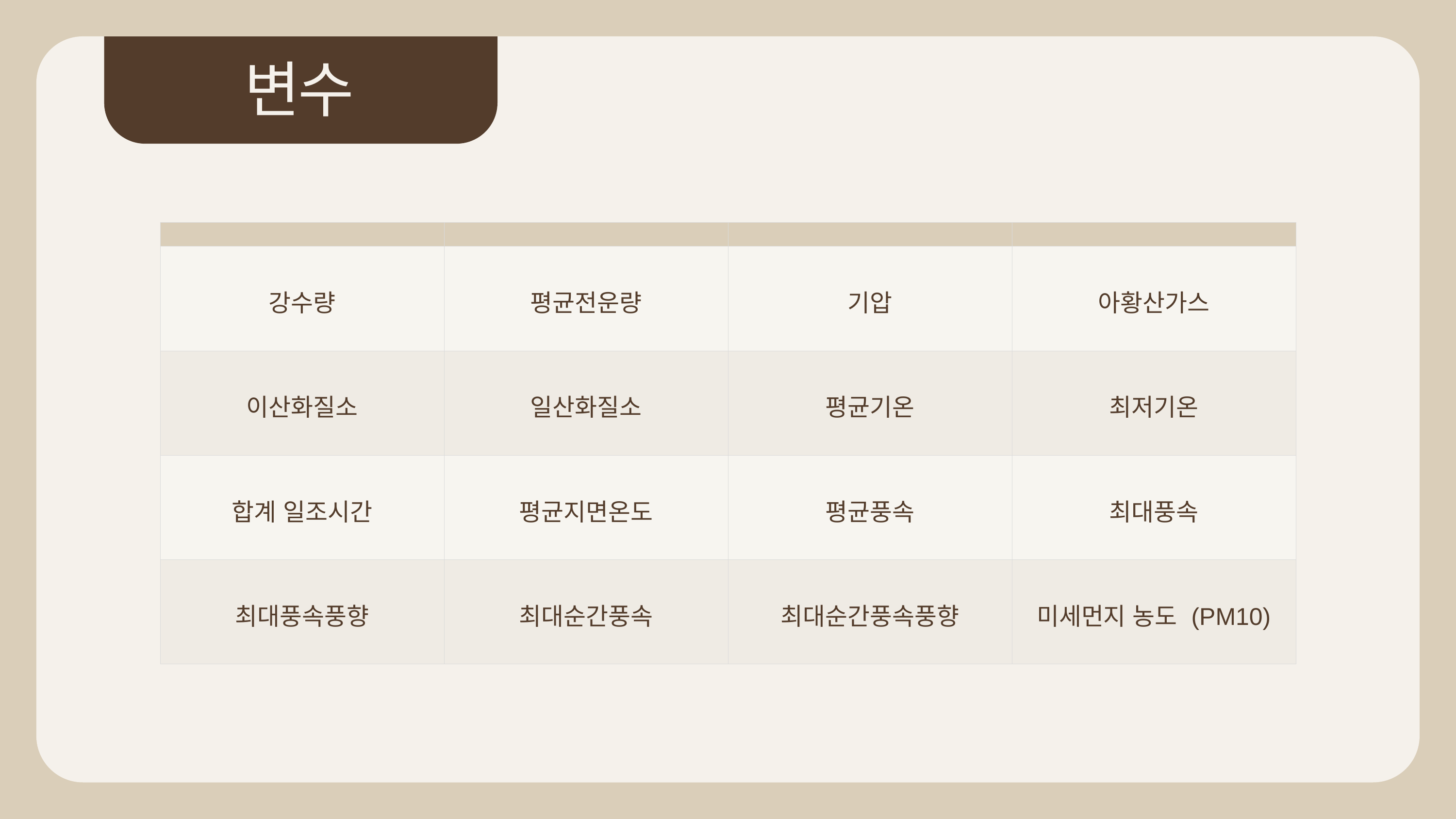

변수

|  |  |  |  |
| --- | --- | --- | --- |
| 강수량 | 평균전운량 | 기압 | 아황산가스 |
| 이산화질소 | 일산화질소 | 평균기온 | 최저기온 |
| 합계 일조시간 | 평균지면온도 | 평균풍속 | 최대풍속 |
| 최대풍속풍향 | 최대순간풍속 | 최대순간풍속풍향 | 미세먼지 농도 (PM10) |